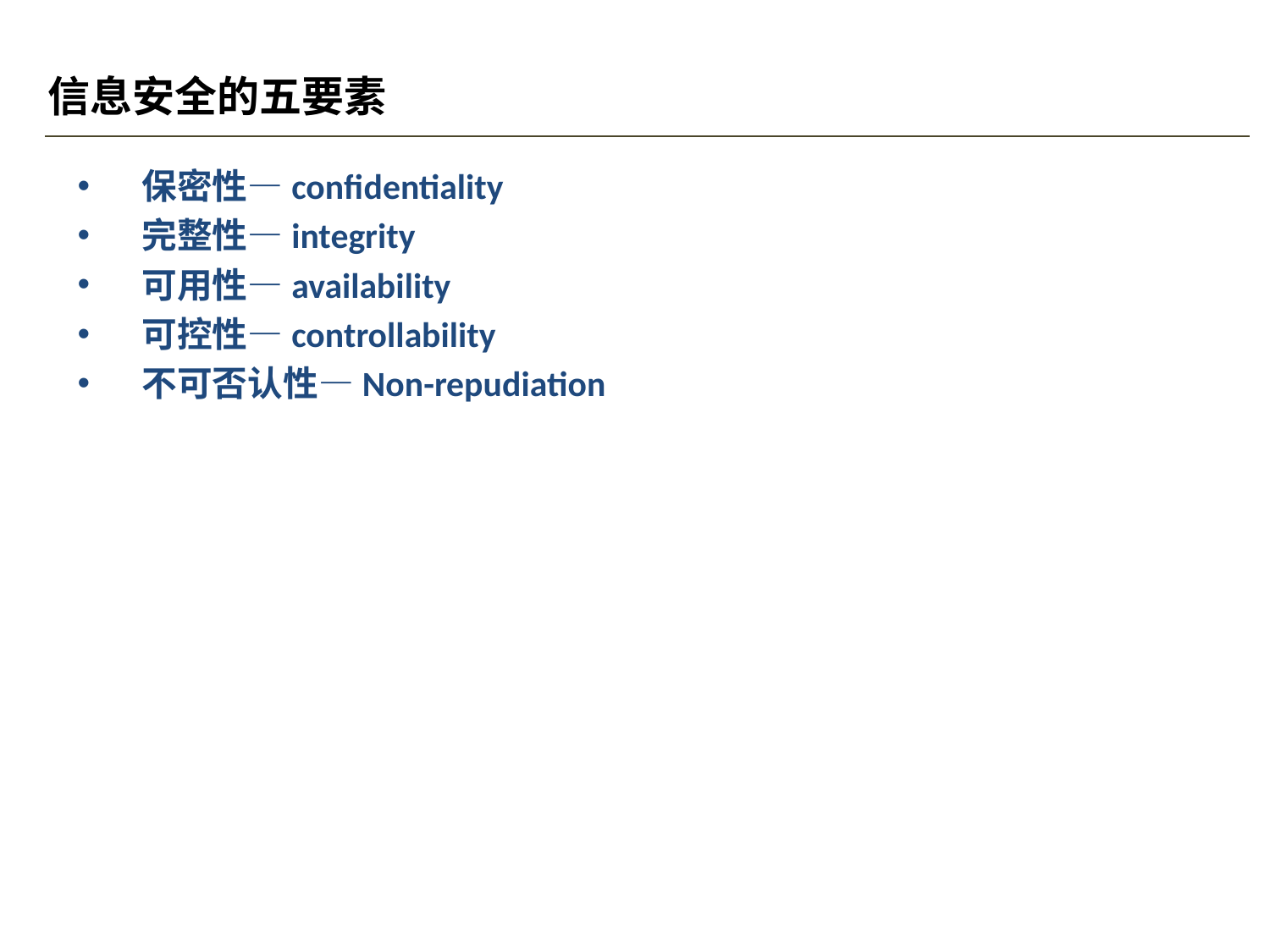

# 信息安全的五要素
 保密性—confidentiality
 完整性—integrity
 可用性—availability
 可控性—controllability
 不可否认性—Non-repudiation